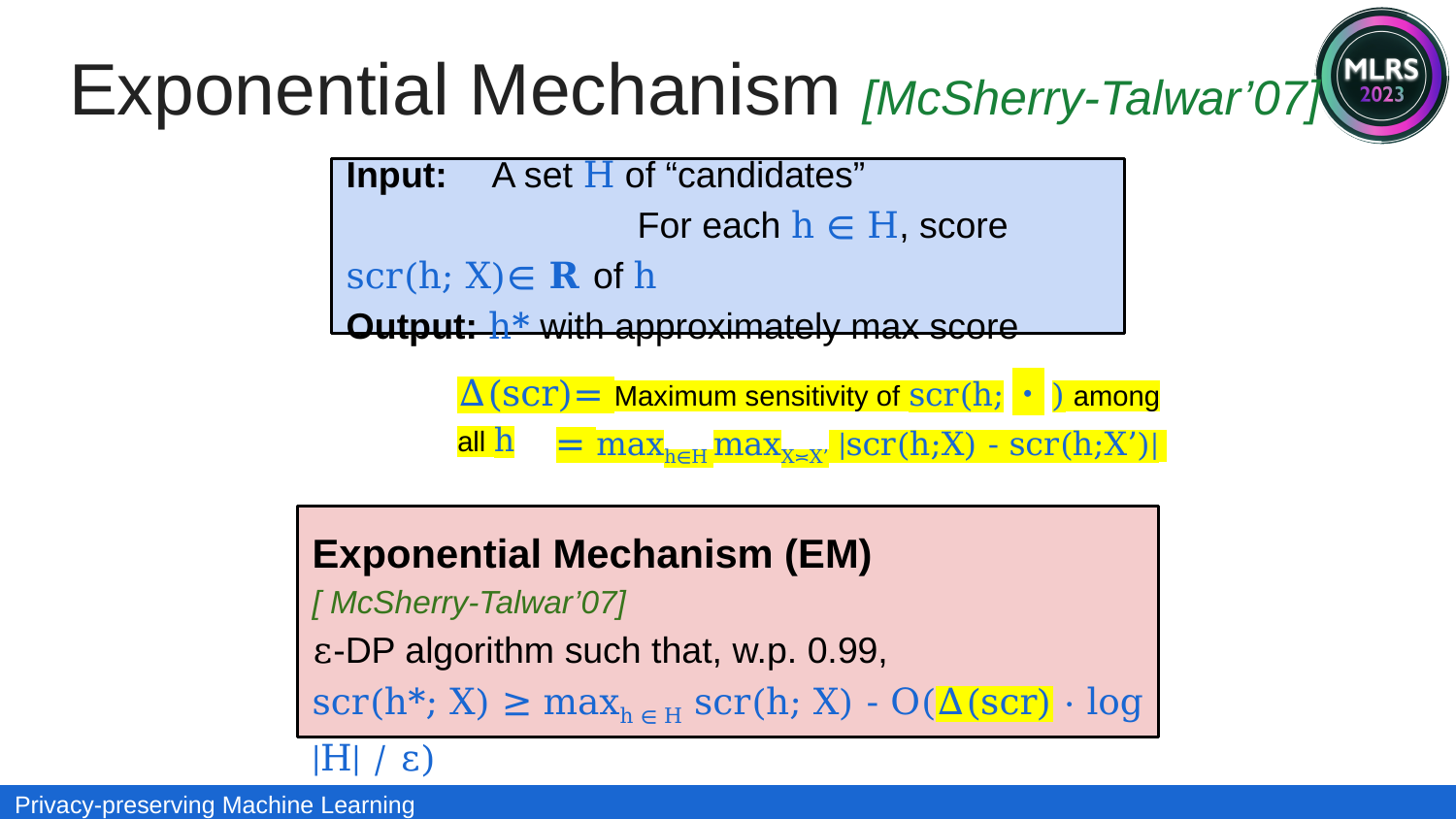

Exponential Mechanism [McSherry-Talwar’07]
Input: 	A set H of “candidates”
		For each h ∈ H, score scr(h; X)∈ 𝐑 of h
Output: h* with approximately max score
Δ(scr)= Maximum sensitivity of scr(h;・) among all h
= maxh∈H maxX≍X’ |scr(h;X) - scr(h;X’)|
Exponential Mechanism (EM)
[ McSherry-Talwar’07]
ε-DP algorithm such that, w.p. 0.99,
scr(h*; X) ≥ maxh ∈ H scr(h; X) - O(Δ(scr) ⋅ log |H| / ε)